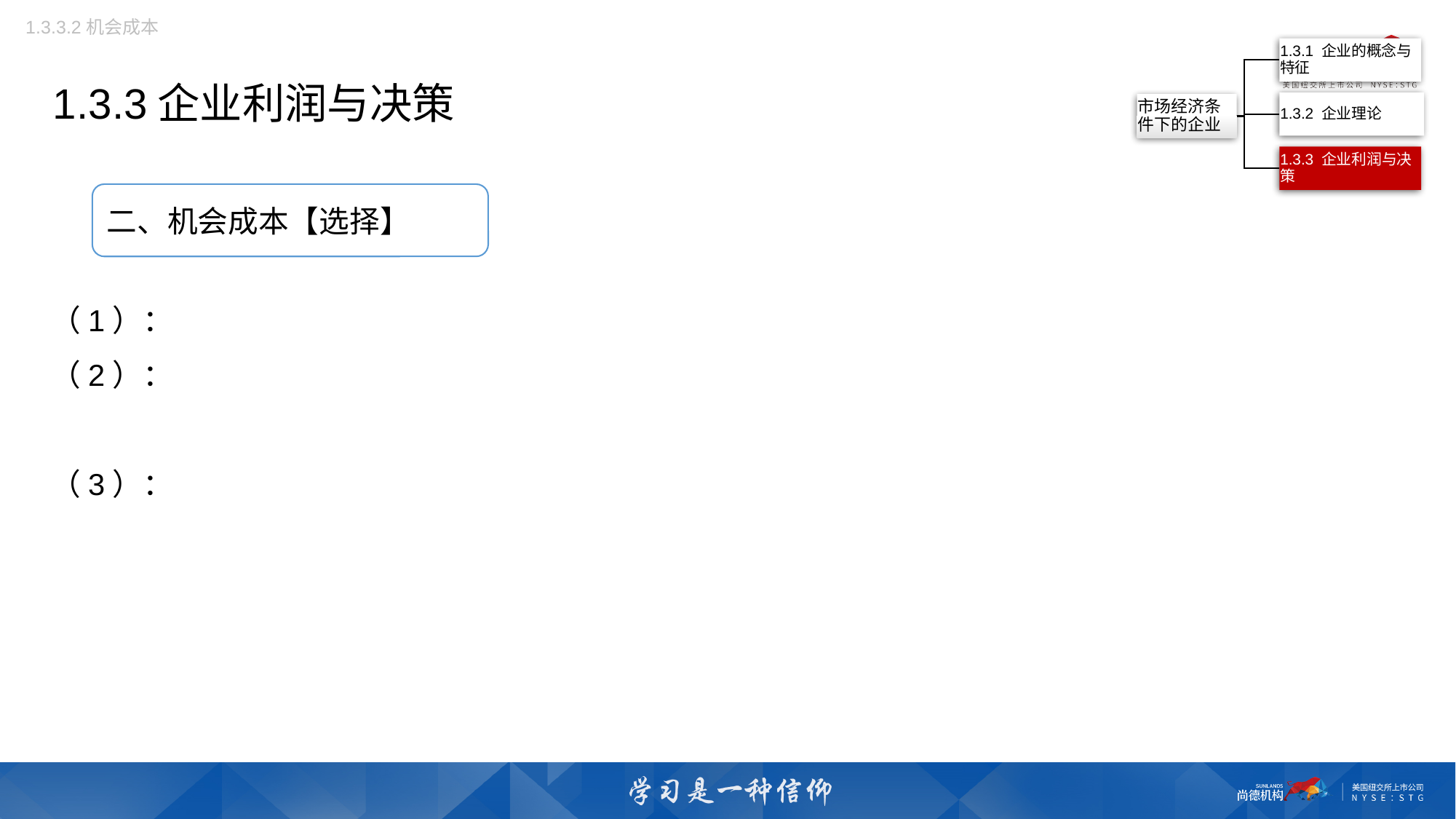

市场经济条件下的企业
1.3.1 企业的概念与特征
1.3.2 企业理论
1.3.3 企业利润与决策
1.3.3.2机会成本
1.3.3企业利润与决策
二、机会成本【选择】
（1）：业主用自己的资金办企业的机会成本，等于如果把这笔资金借给别人所可能得到的利息。
（2）：业主自己兼任经理（自己管理企业）的机会成本，等于如果他在别处从事其他工作可能得到的报酬。
（3）：机器如果原来生产产品A，可得到一笔利润收入，现在用来生产产品B，其机会成本，就是它生产A可能得到的利润收入。